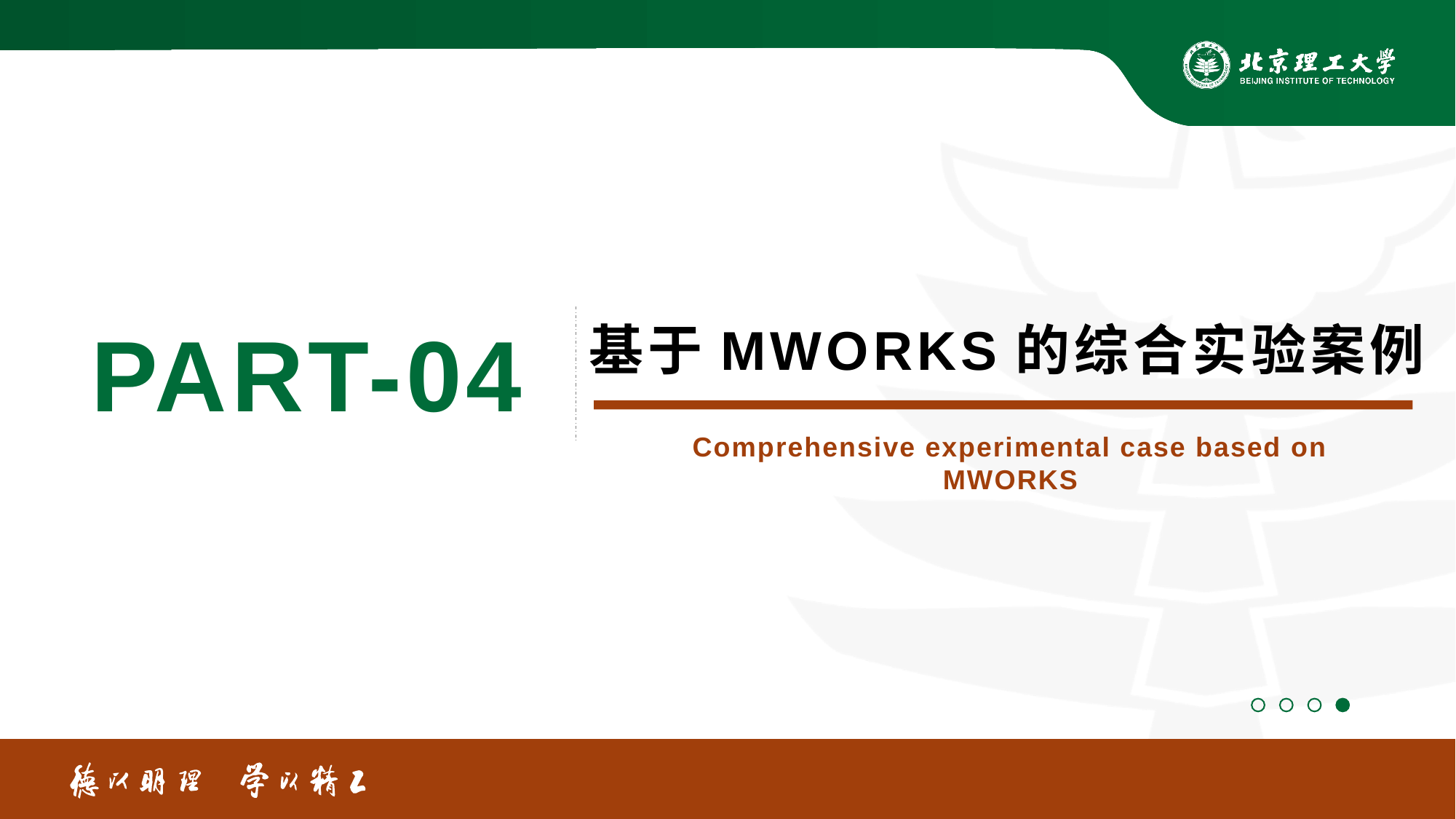

PART-04
基于MWORKS的综合实验案例

Comprehensive experimental case based on MWORKS